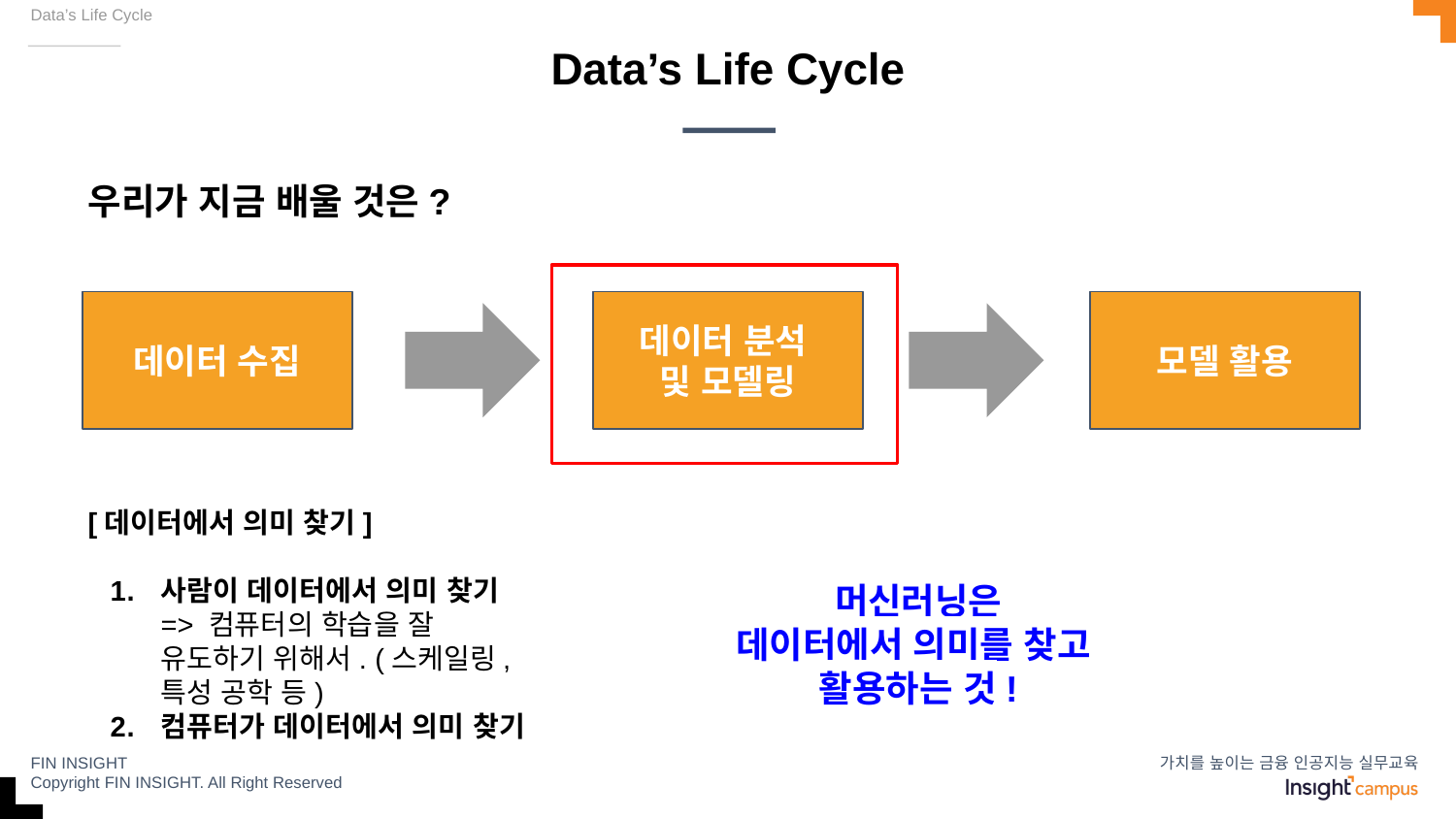

Data’s Life Cycle
# Data’s Life Cycle
우리가 지금 배울 것은?

데이터 수집
데이터 분석
및 모델링
모델 활용

[데이터에서 의미 찾기]

사람이 데이터에서 의미 찾기
=> 컴퓨터의 학습을 잘 유도하기 위해서. (스케일링, 특성 공학 등)
컴퓨터가 데이터에서 의미 찾기
머신러닝은
데이터에서 의미를 찾고
활용하는 것!